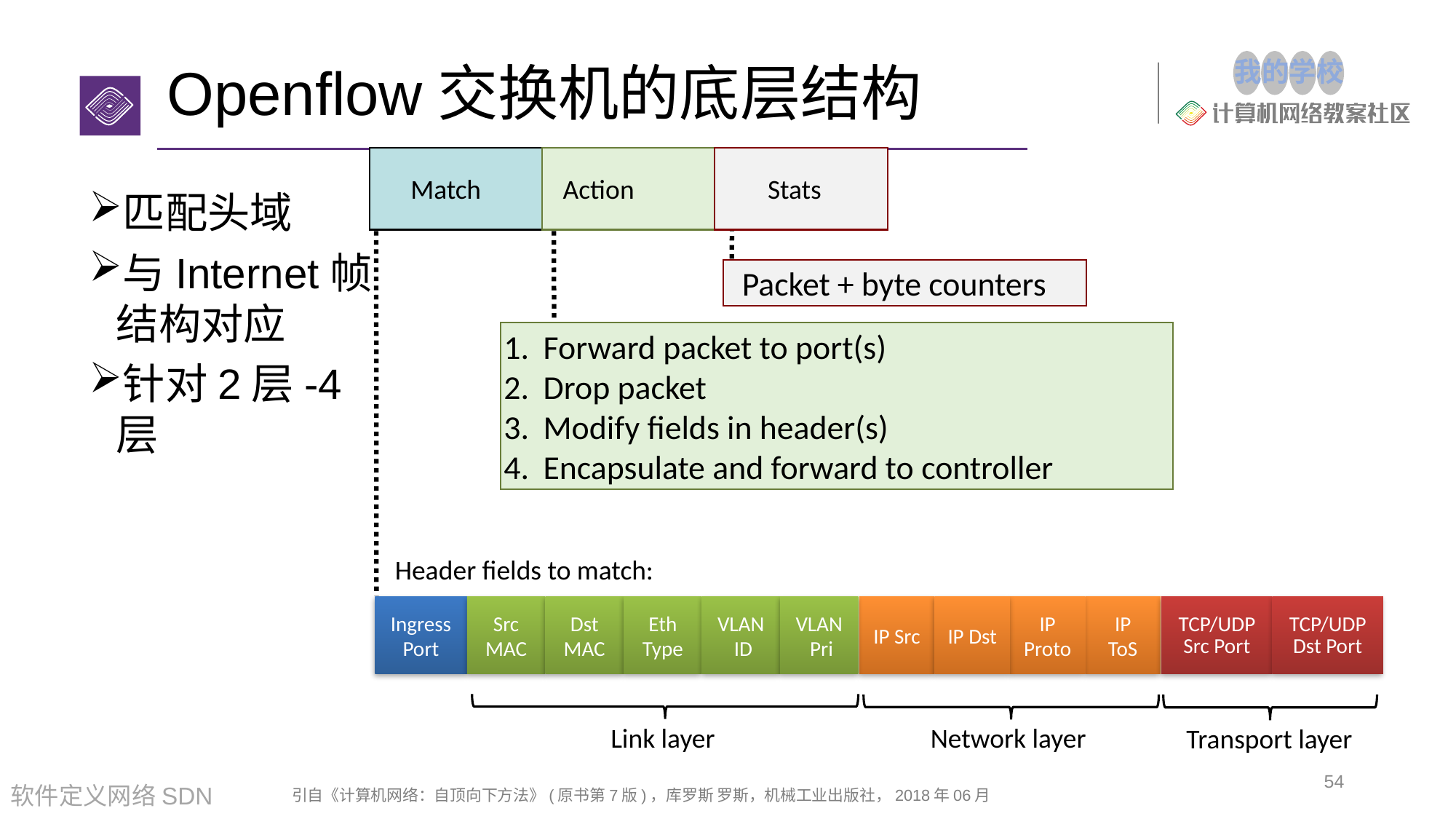

# Openflow交换机的底层结构

Action
Stats
Match
匹配头域
与Internet帧结构对应
针对2层-4层

Header fields to match:
Ingress Port
Src MAC
Dst MAC
Eth Type
VLAN
 ID
VLAN
 Pri
IP Src
IP Dst
IP Proto
IP
ToS
TCP/UDP Src Port
TCP/UDP Dst Port

Forward packet to port(s)
Drop packet
Modify fields in header(s)
Encapsulate and forward to controller

Packet + byte counters

Link layer

Network layer

Transport layer
54
软件定义网络SDN
引自《计算机网络：自顶向下方法》(原书第7版)，库罗斯 罗斯，机械工业出版社，2018年06月